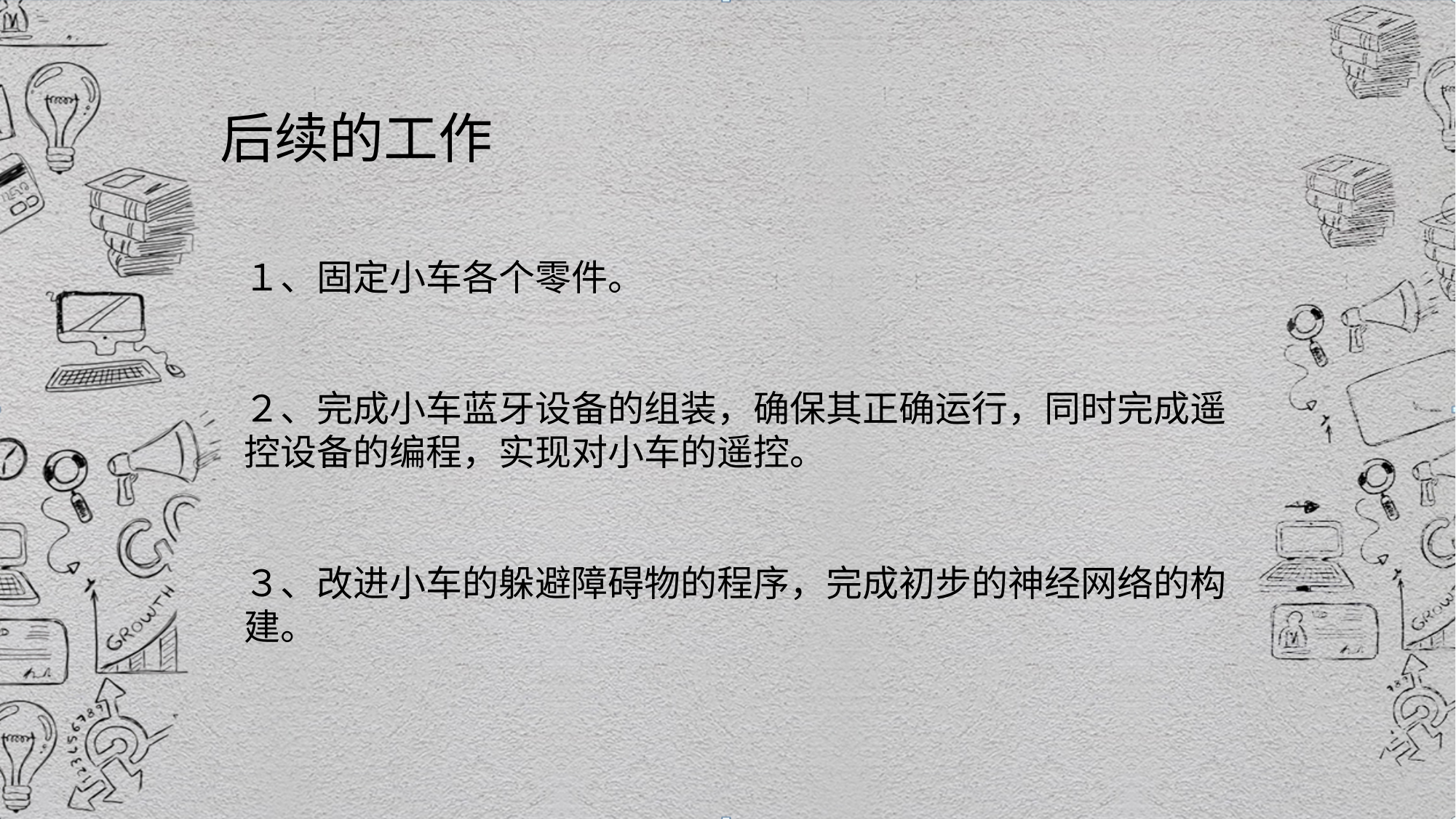

后续的工作
１、固定小车各个零件。

２、完成小车蓝牙设备的组装，确保其正确运行，同时完成遥控设备的编程，实现对小车的遥控。

３、改进小车的躲避障碍物的程序，完成初步的神经网络的构建。